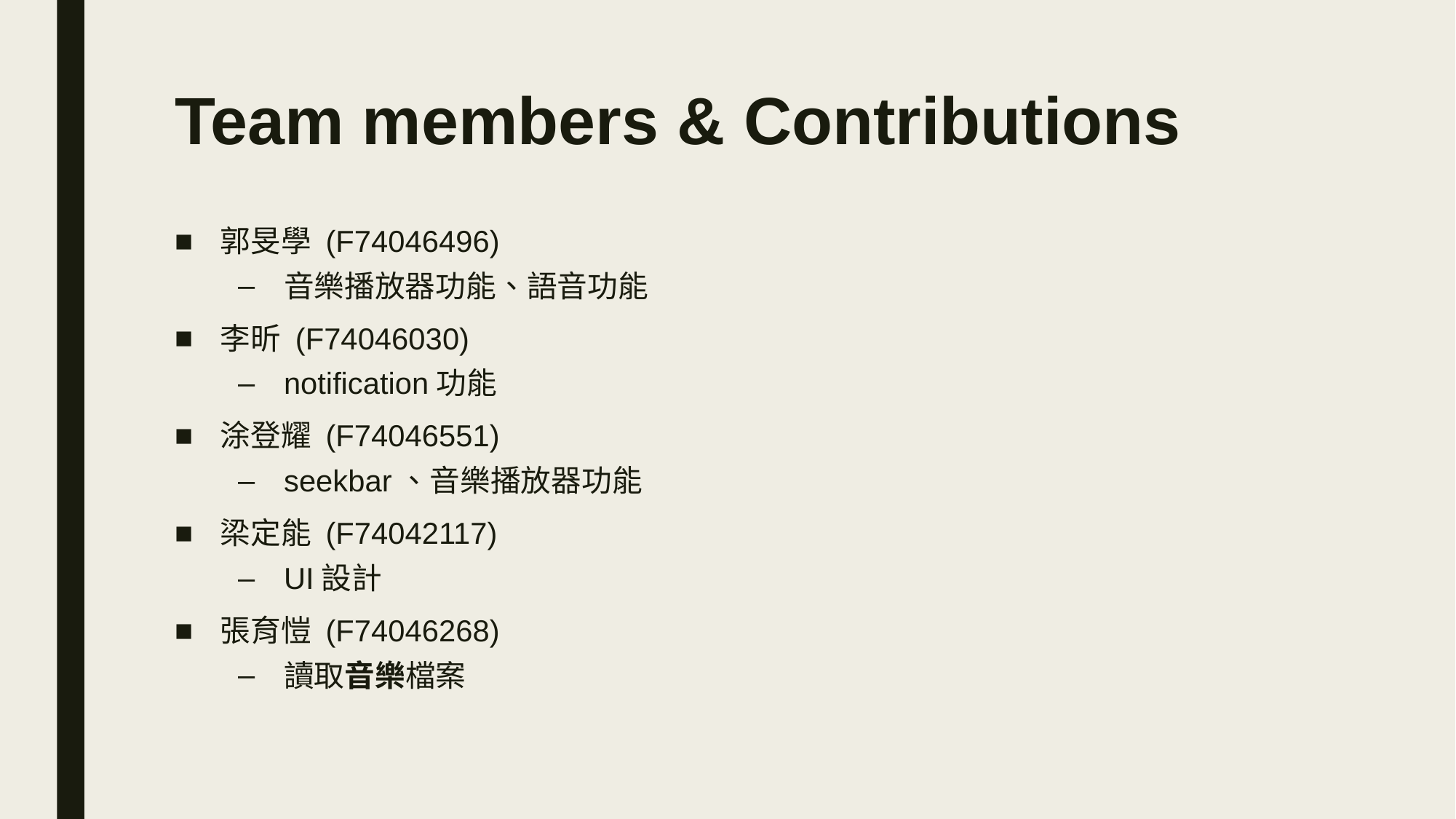

# Team members & Contributions
郭旻學 (F74046496)
音樂播放器功能、語音功能
李昕 (F74046030)
notification功能
涂登耀 (F74046551)
seekbar、音樂播放器功能
梁定能 (F74042117)
UI設計
張育愷 (F74046268)
讀取音樂檔案